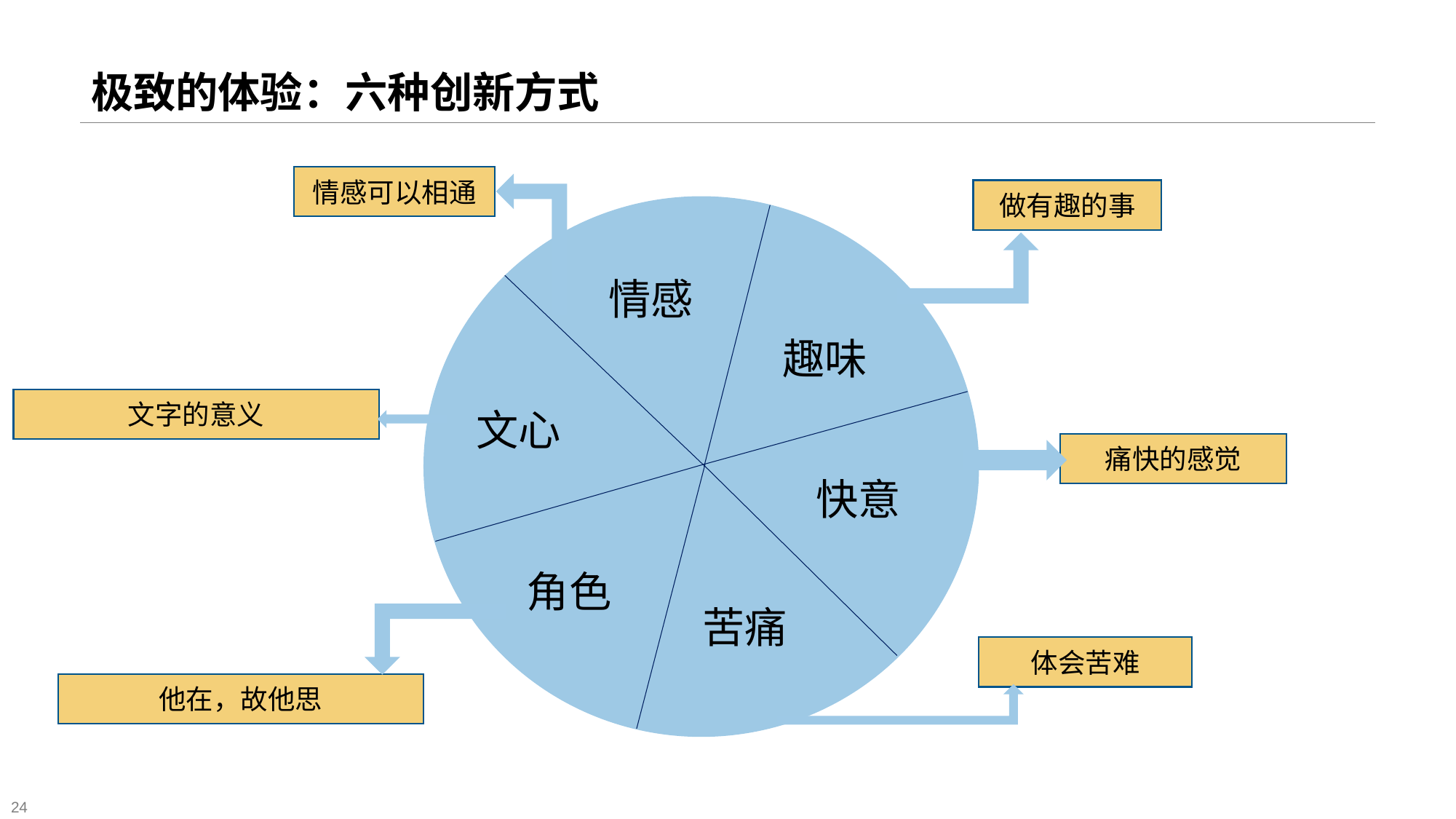

# 极致的体验：六种创新方式
情感可以相通
做有趣的事

情感
趣味
文字的意义
文心

痛快的感觉

快意
角色
苦痛

体会苦难
他在，故他思